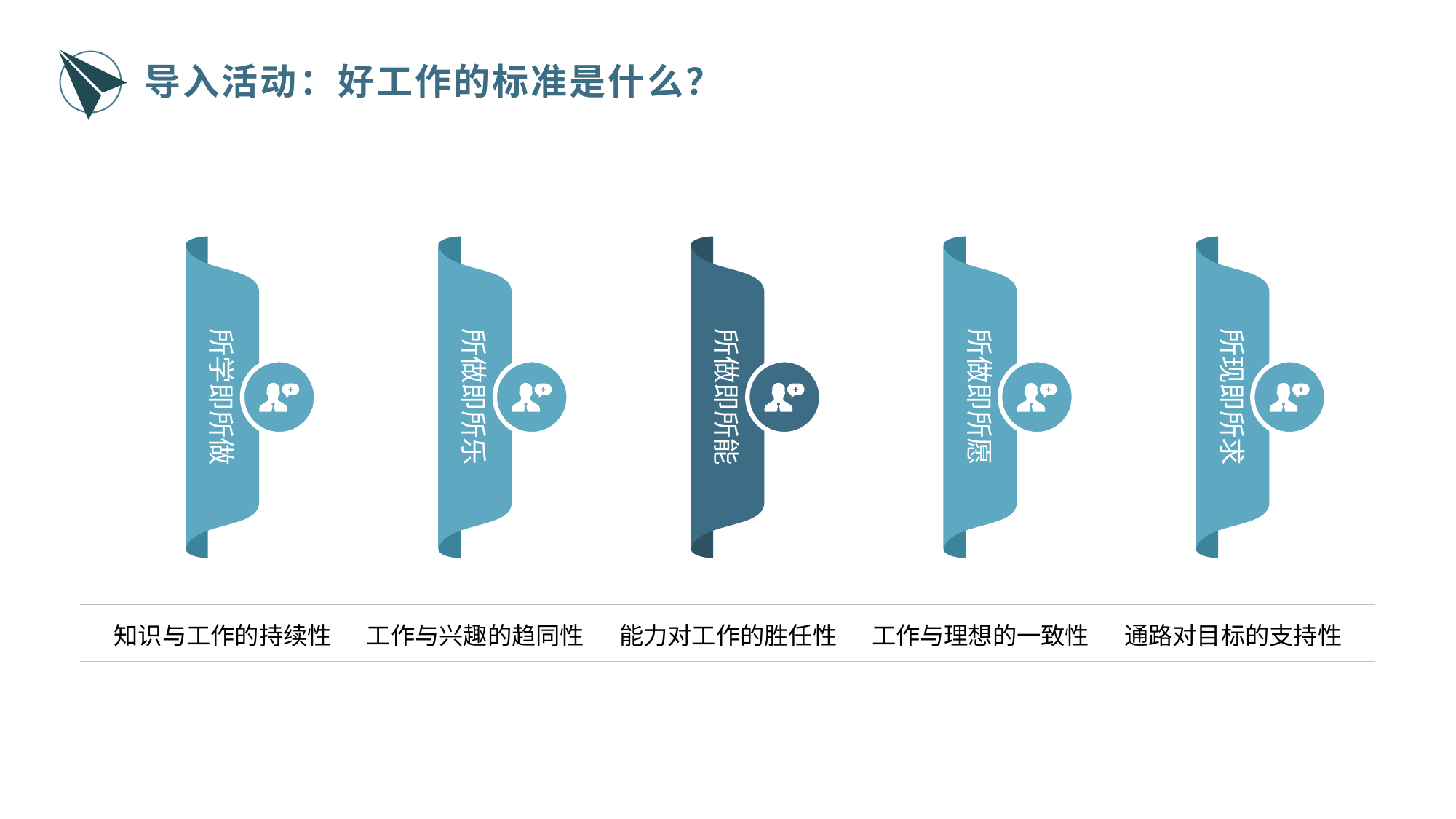

导入活动：好工作的标准是什么？
Text  here
所学即所做
Tex t here
所做即所乐
Text h ere
所做即所能
Te xt here
所做即所愿
T ext here
所现即所求

知识与工作的持续性
工作与兴趣的趋同性
能力对工作的胜任性
工作与理想的一致性
通路对目标的支持性